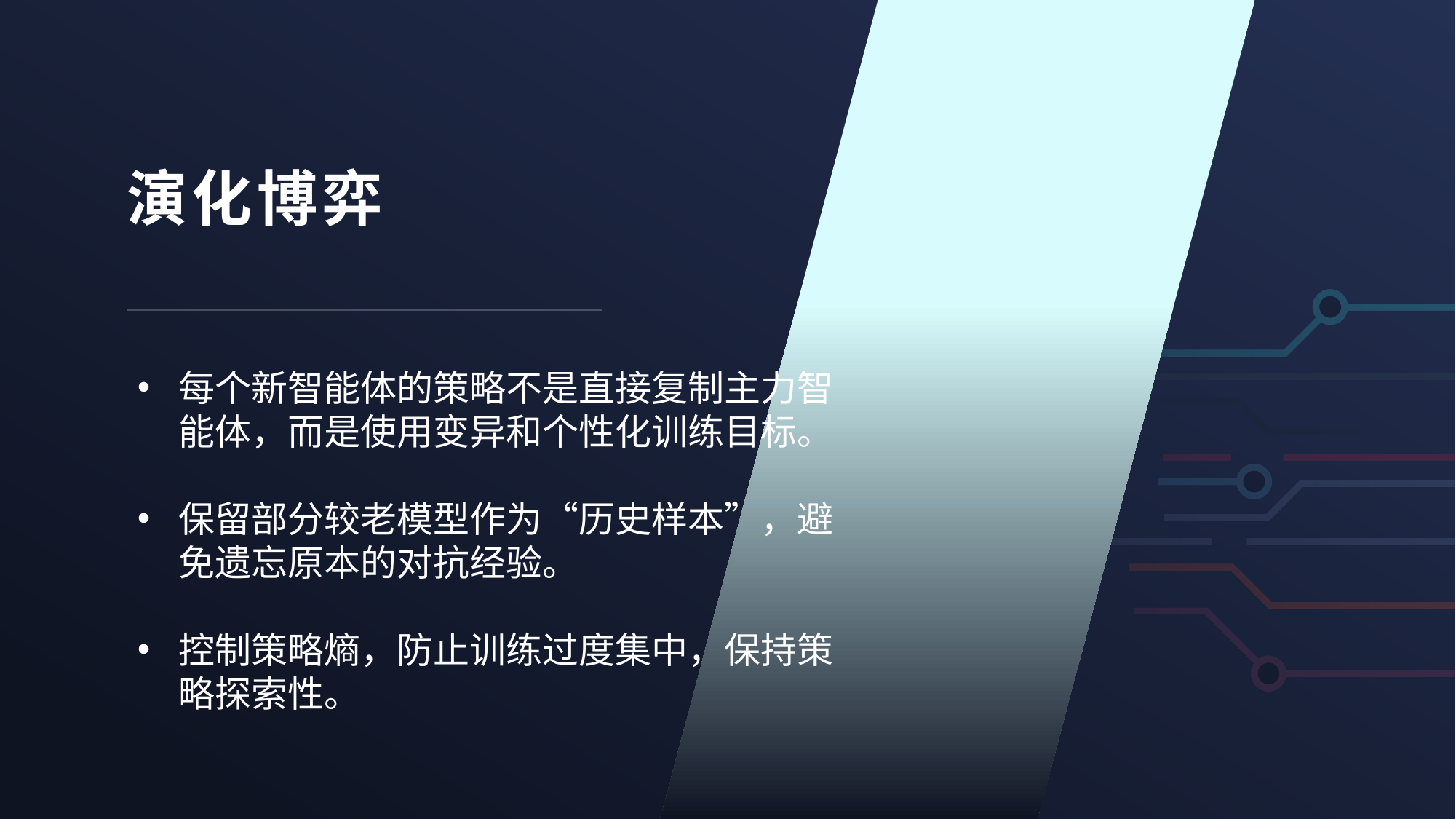

演化博弈
每个新智能体的策略不是直接复制主力智能体，而是使用变异和个性化训练目标。

保留部分较老模型作为“历史样本”，避免遗忘原本的对抗经验。

控制策略熵，防止训练过度集中，保持策略探索性。